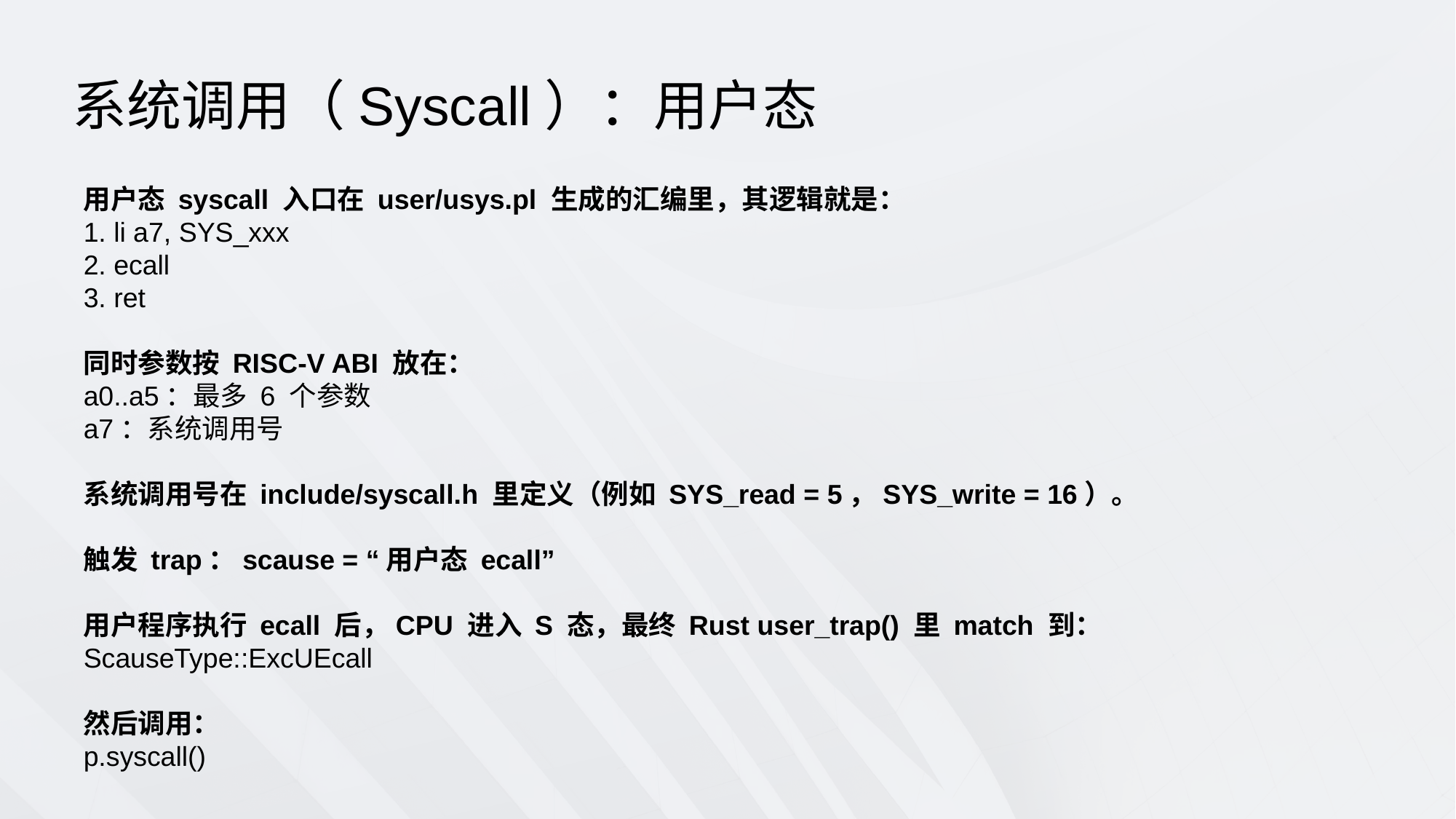

系统调用（Syscall）：用户态

用户态 syscall 入口在 user/usys.pl 生成的汇编里，其逻辑就是：
1. li a7, SYS_xxx
2. ecall
3. ret

同时参数按 RISC-V ABI 放在：
a0..a5：最多 6 个参数
a7：系统调用号

系统调用号在 include/syscall.h 里定义（例如 SYS_read = 5，SYS_write = 16）。

触发 trap：scause = “用户态 ecall”

用户程序执行 ecall 后，CPU 进入 S 态，最终 Rust user_trap() 里 match 到：
ScauseType::ExcUEcall

然后调用：
p.syscall()